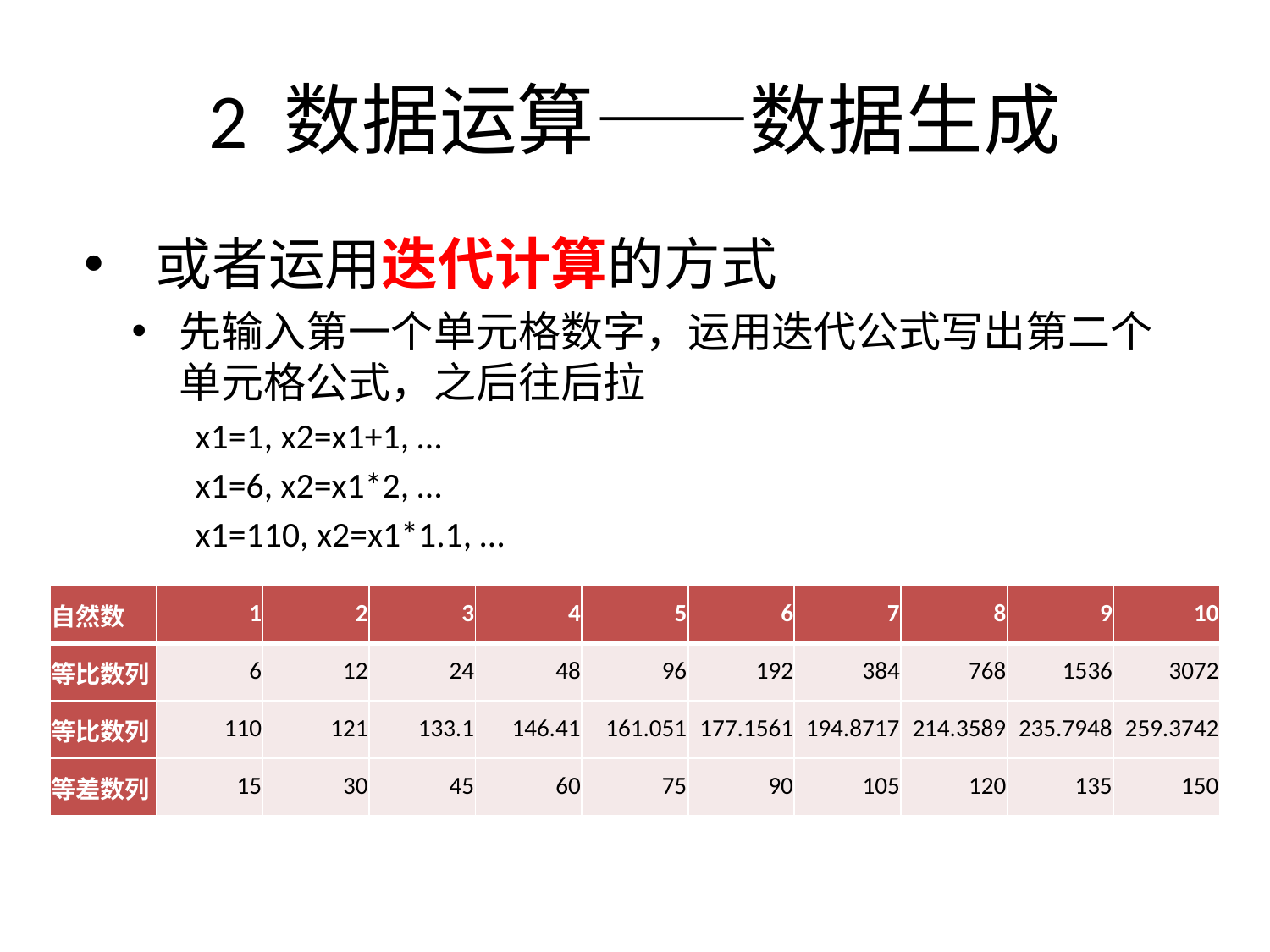

# 2 数据运算——数据生成
或者运用迭代计算的方式
先输入第一个单元格数字，运用迭代公式写出第二个单元格公式，之后往后拉
x1=1, x2=x1+1, …
x1=6, x2=x1*2, …
x1=110, x2=x1*1.1, …
| 自然数 | 1 | 2 | 3 | 4 | 5 | 6 | 7 | 8 | 9 | 10 |
| --- | --- | --- | --- | --- | --- | --- | --- | --- | --- | --- |
| 等比数列 | 6 | 12 | 24 | 48 | 96 | 192 | 384 | 768 | 1536 | 3072 |
| 等比数列 | 110 | 121 | 133.1 | 146.41 | 161.051 | 177.1561 | 194.8717 | 214.3589 | 235.7948 | 259.3742 |
| 等差数列 | 15 | 30 | 45 | 60 | 75 | 90 | 105 | 120 | 135 | 150 |